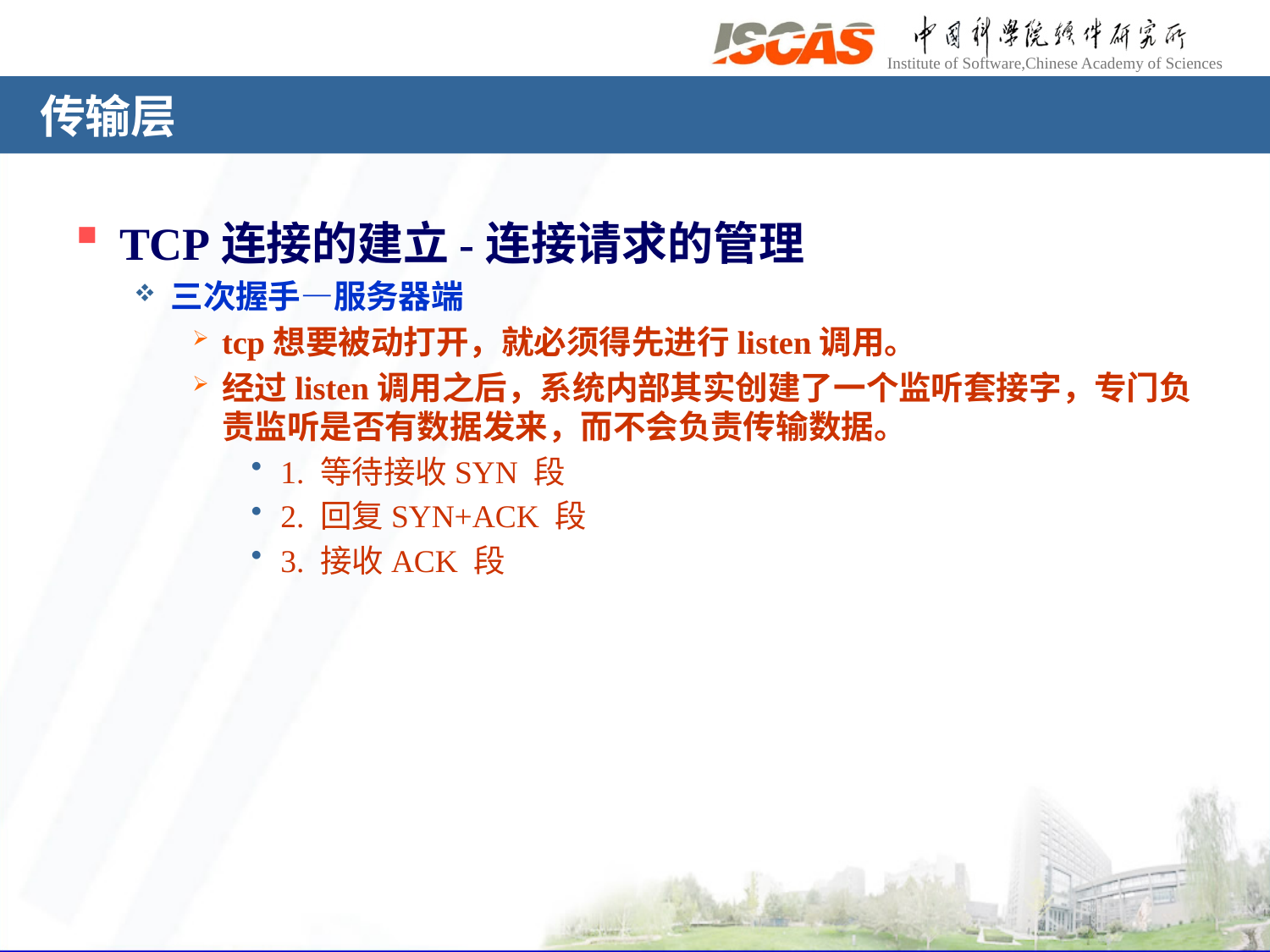

# 传输层
TCP连接的建立-连接请求的管理
三次握手—服务器端
tcp想要被动打开，就必须得先进行listen调用。
经过listen调用之后，系统内部其实创建了一个监听套接字，专门负责监听是否有数据发来，而不会负责传输数据。
1. 等待接收SYN 段
2. 回复SYN+ACK 段
3. 接收ACK 段